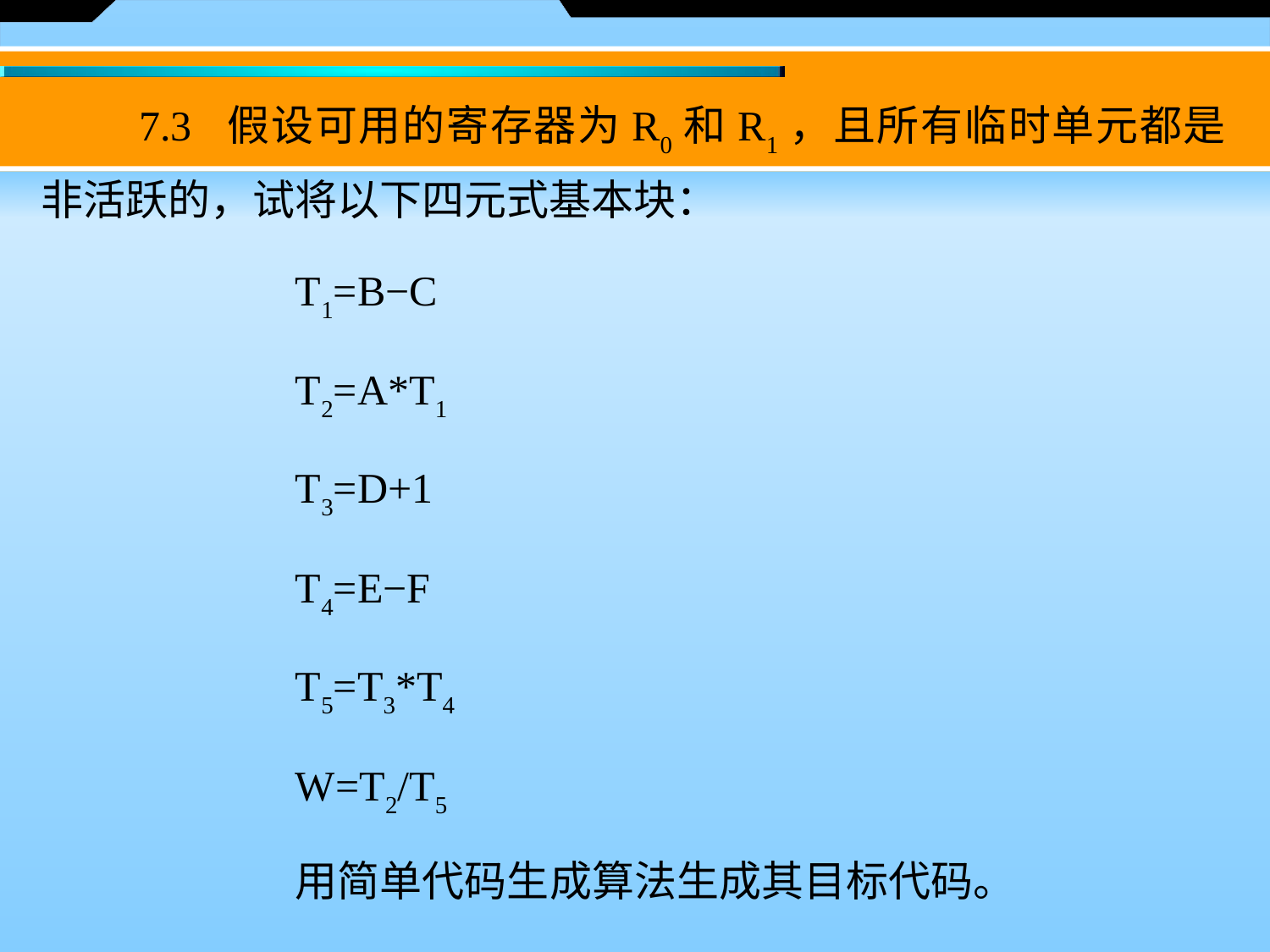

7.3  假设可用的寄存器为R0和R1，且所有临时单元都是非活跃的，试将以下四元式基本块：
T1=B−C
T2=A*T1
T3=D+1
T4=E−F
T5=T3*T4
W=T2/T5
用简单代码生成算法生成其目标代码。